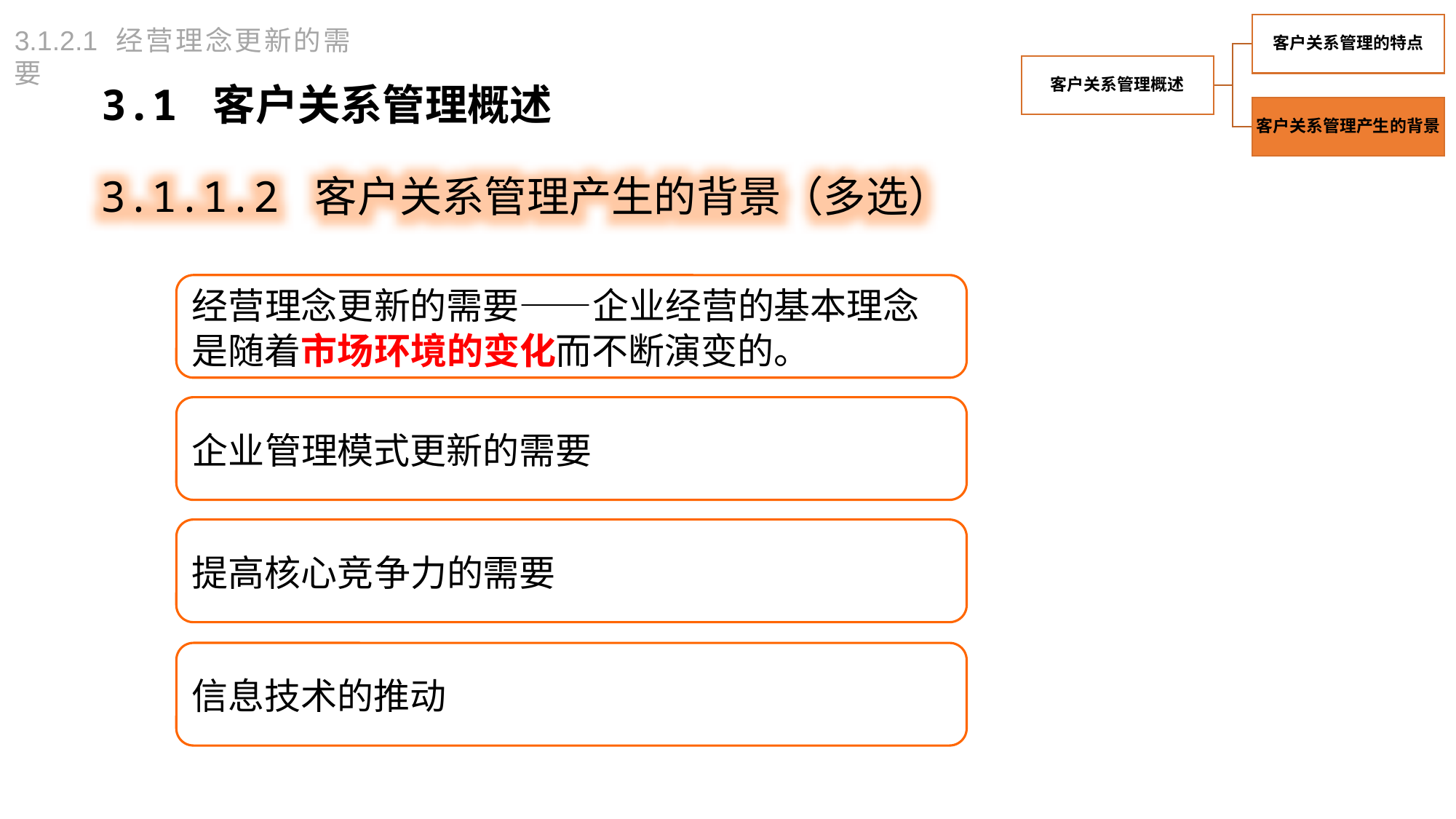

客户关系管理概述
客户关系管理的特点
客户关系管理产生的背景
3.1.2.1 经营理念更新的需要
3.1 客户关系管理概述
3.1.1.2 客户关系管理产生的背景（多选）
经营理念更新的需要——企业经营的基本理念是随着市场环境的变化而不断演变的。
企业管理模式更新的需要
提高核心竞争力的需要
信息技术的推动